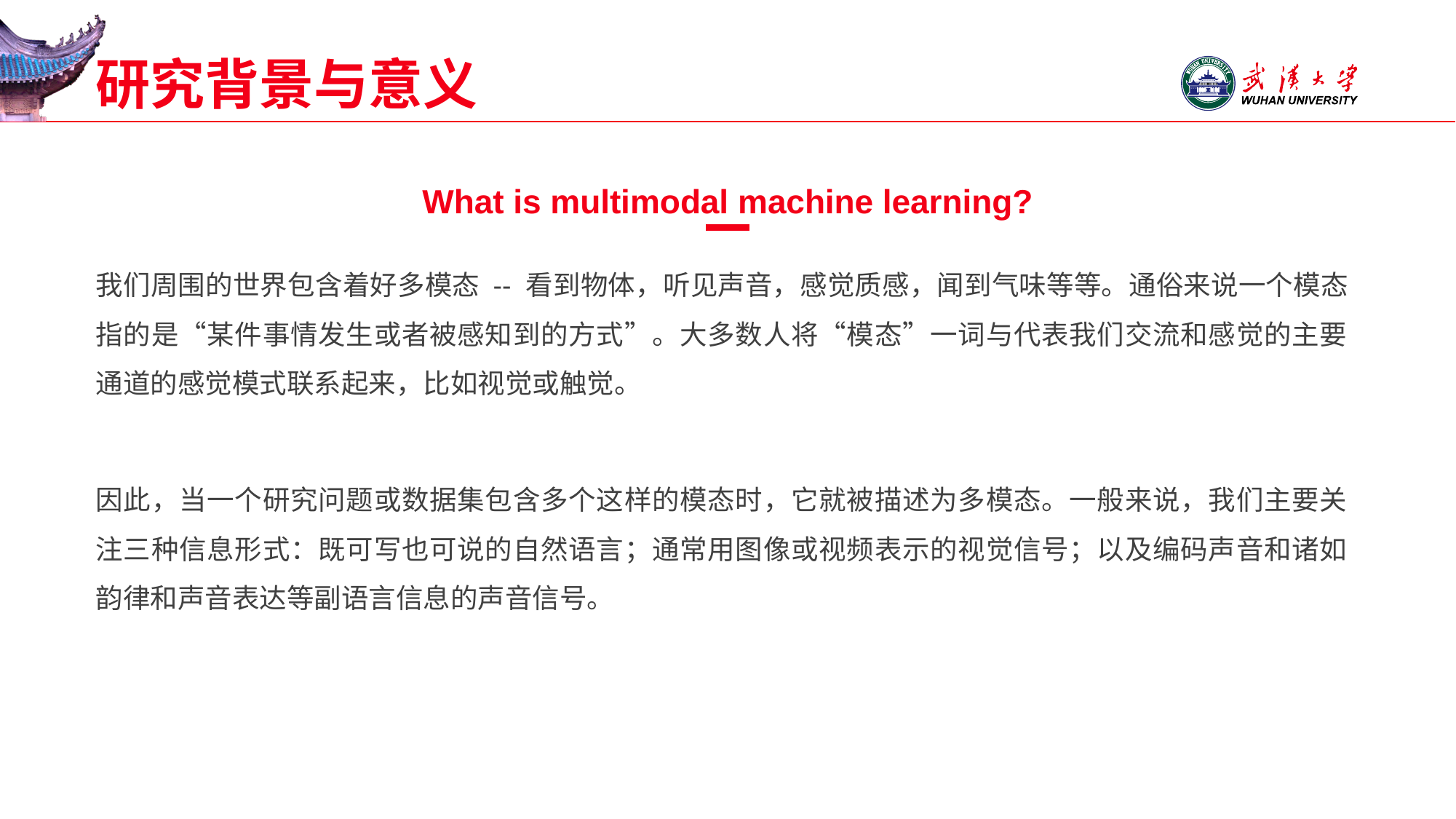

# 研究背景与意义
What is multimodal machine learning?
我们周围的世界包含着好多模态 -- 看到物体，听见声音，感觉质感，闻到气味等等。通俗来说一个模态指的是“某件事情发生或者被感知到的方式”。大多数人将“模态”一词与代表我们交流和感觉的主要通道的感觉模式联系起来，比如视觉或触觉。

因此，当一个研究问题或数据集包含多个这样的模态时，它就被描述为多模态。一般来说，我们主要关注三种信息形式：既可写也可说的自然语言；通常用图像或视频表示的视觉信号；以及编码声音和诸如韵律和声音表达等副语言信息的声音信号。